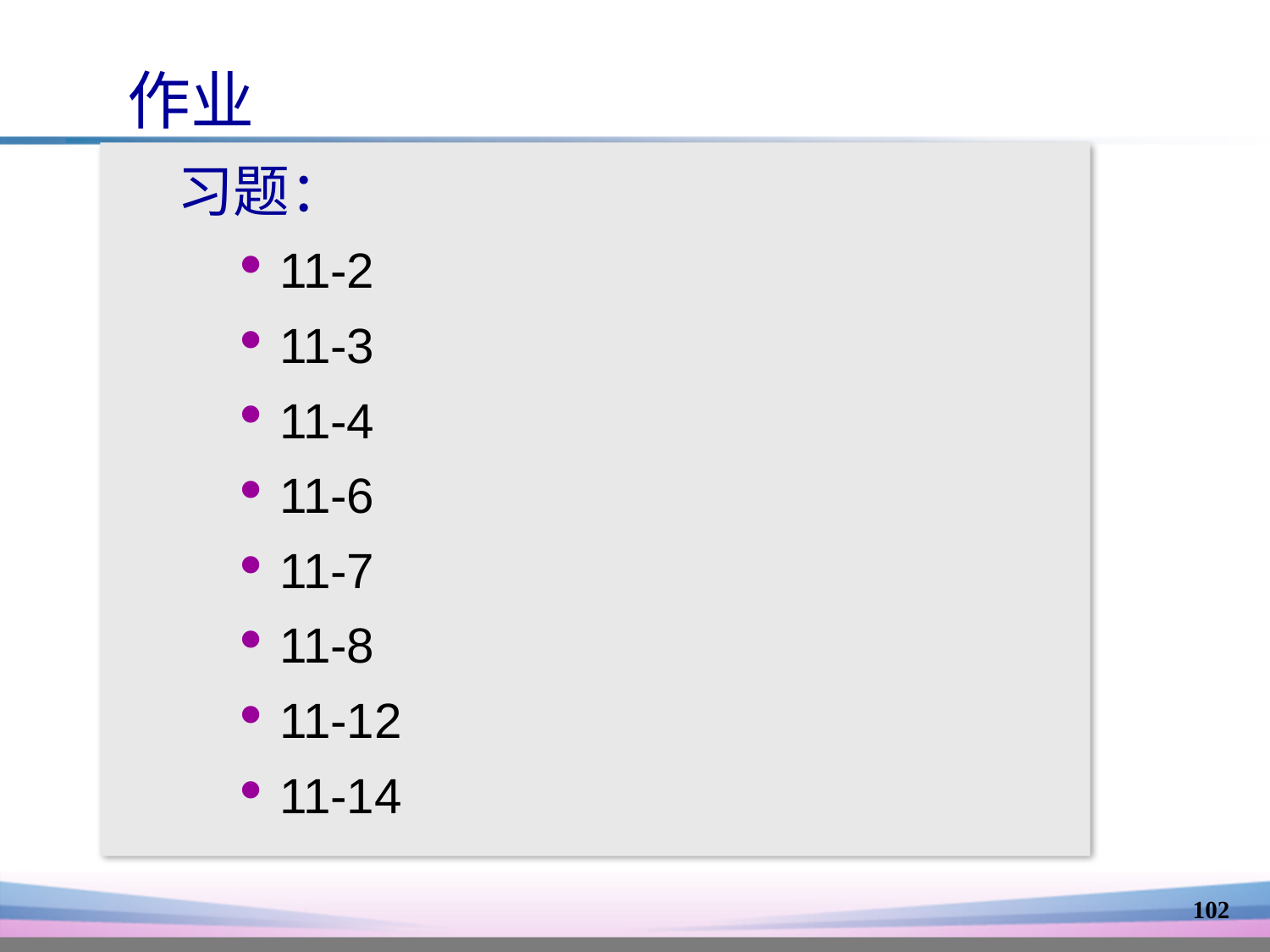

作业
    习题：
11-2
11-3
11-4
11-6
11-7
11-8
11-12
11-14
102